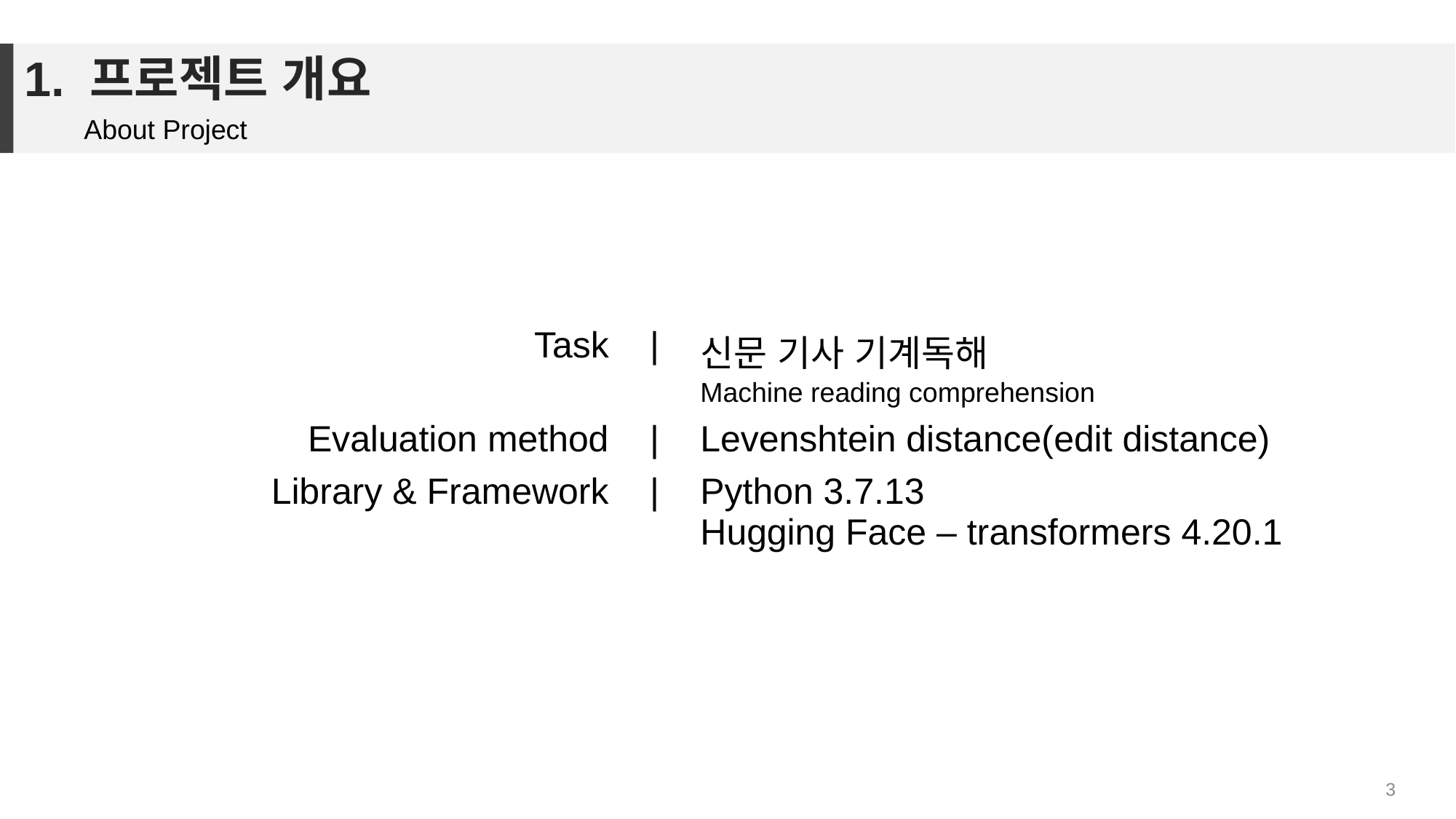

# 1. 프로젝트 개요
About Project
| Task | | | 신문 기사 기계독해 Machine reading comprehension |
| --- | --- | --- |
| Evaluation method | | | Levenshtein distance(edit distance) |
| Library & Framework | | | Python 3.7.13 Hugging Face – transformers 4.20.1 |
|  |  |  |
|  |  |  |
|  |  |  |
3